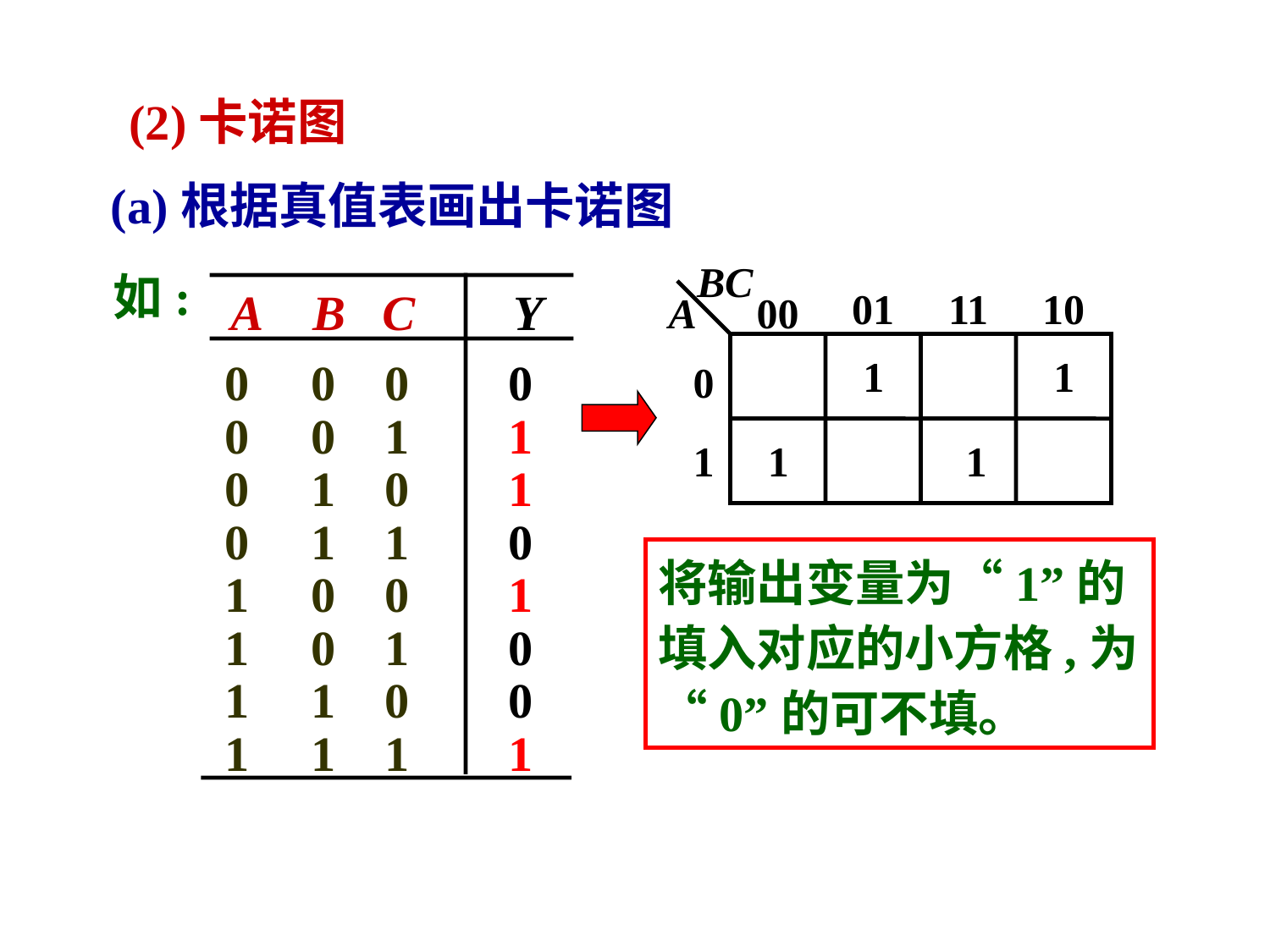

(2)卡诺图
(a)根据真值表画出卡诺图
BC
01
11
10
A
00

1
1
0

1
1
1

如:
   A    B   C        Y

0     0    1        1
0     1    0        1
0     1    1        0
1     0    0        1
1     0    1        0
1     1    0        0
1     1    1        1
      0     0    0        0

将输出变量为“1”的填入对应的小方格,为“0”的可不填。